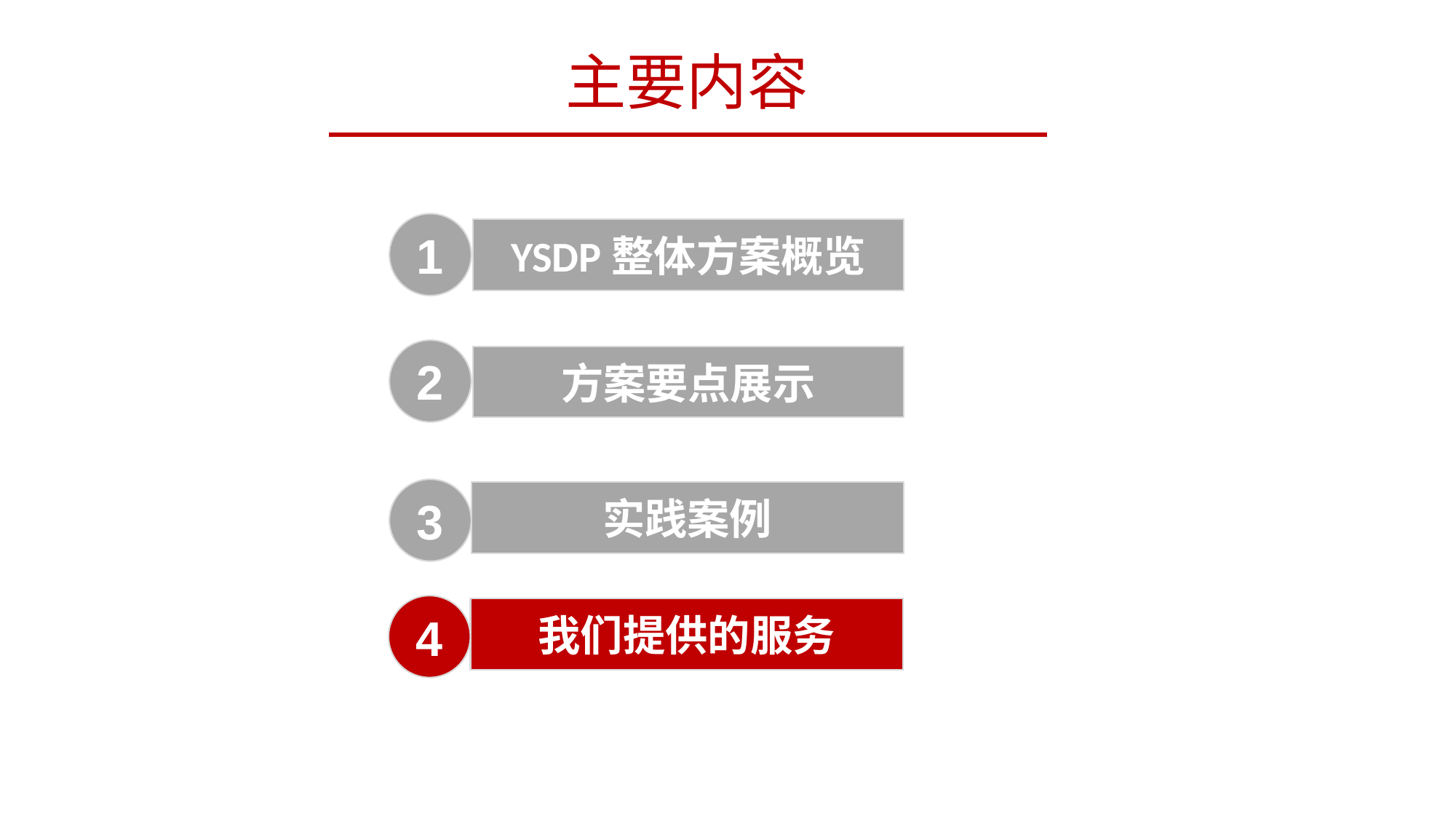

主要内容

1
YSDP整体方案概览
2
方案要点展示
3
实践案例
4
我们提供的服务